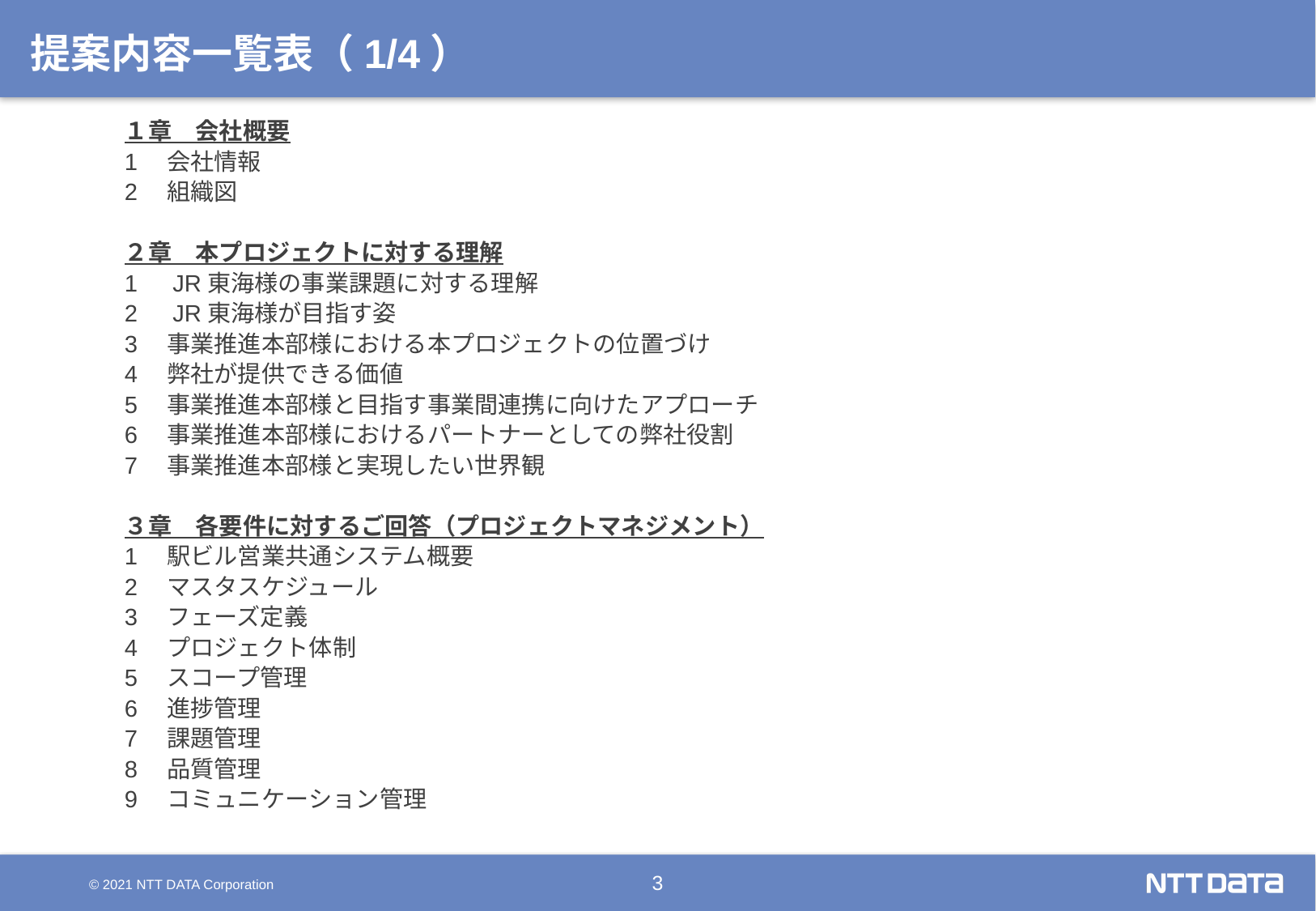

# 提案内容一覧表（1/4）
１章　会社概要
1　会社情報
2　組織図

２章　本プロジェクトに対する理解
1　JR東海様の事業課題に対する理解
2　JR東海様が目指す姿
3　事業推進本部様における本プロジェクトの位置づけ
4　弊社が提供できる価値
5　事業推進本部様と目指す事業間連携に向けたアプローチ
6　事業推進本部様におけるパートナーとしての弊社役割
7　事業推進本部様と実現したい世界観

３章　各要件に対するご回答（プロジェクトマネジメント）
1　駅ビル営業共通システム概要
2　マスタスケジュール
3　フェーズ定義
4　プロジェクト体制
5　スコープ管理
6　進捗管理
7　課題管理
8　品質管理
9　コミュニケーション管理